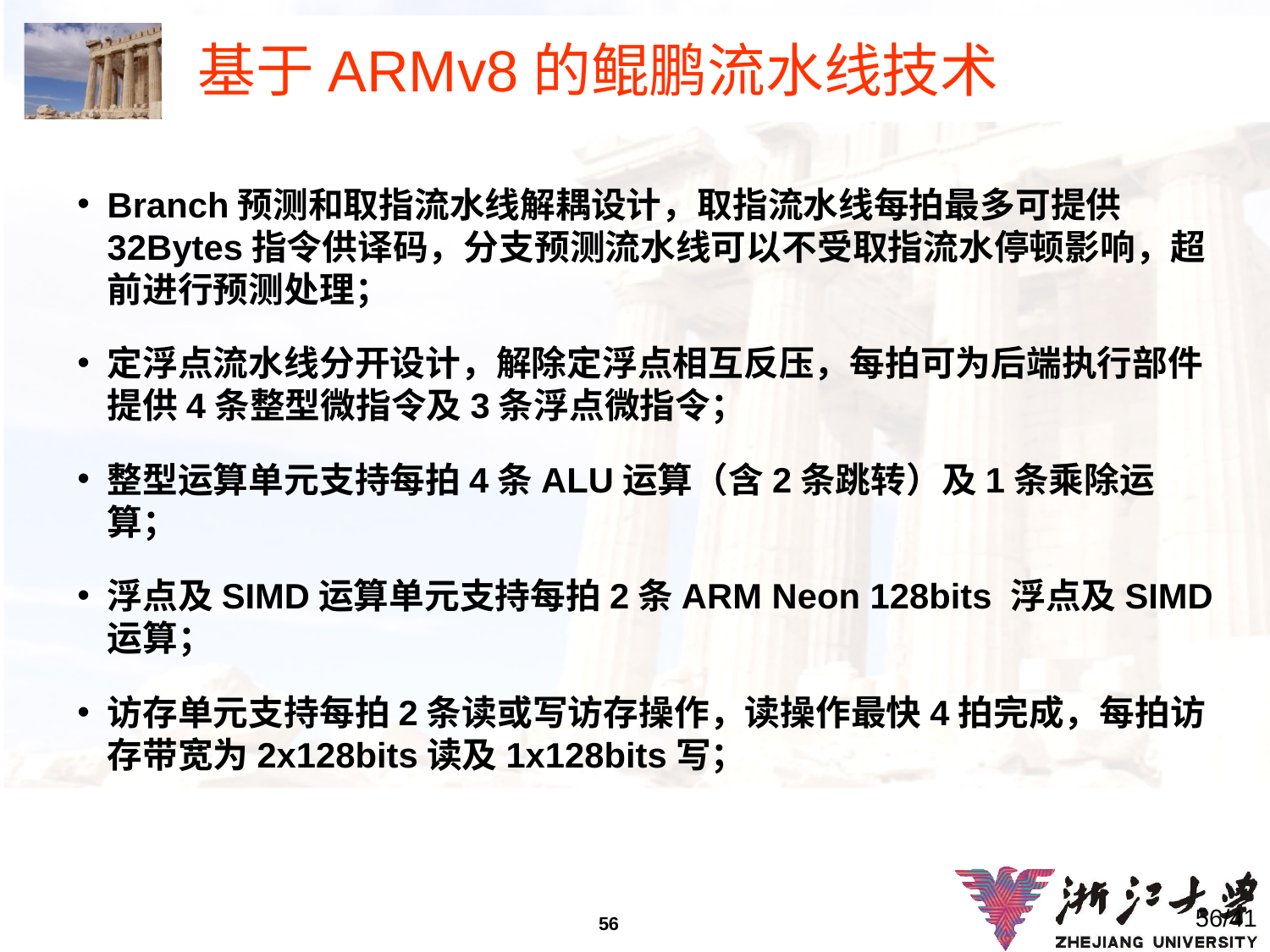

# 基于ARMv8的鲲鹏流水线技术
Branch预测和取指流水线解耦设计，取指流水线每拍最多可提供32Bytes指令供译码，分支预测流水线可以不受取指流水停顿影响，超前进行预测处理；
定浮点流水线分开设计，解除定浮点相互反压，每拍可为后端执行部件提供4条整型微指令及3条浮点微指令；
整型运算单元支持每拍4条ALU运算（含2条跳转）及1条乘除运算；
浮点及SIMD运算单元支持每拍2条ARM Neon 128bits 浮点及SIMD运算；
访存单元支持每拍2条读或写访存操作，读操作最快4拍完成，每拍访存带宽为2x128bits读及1x128bits写；